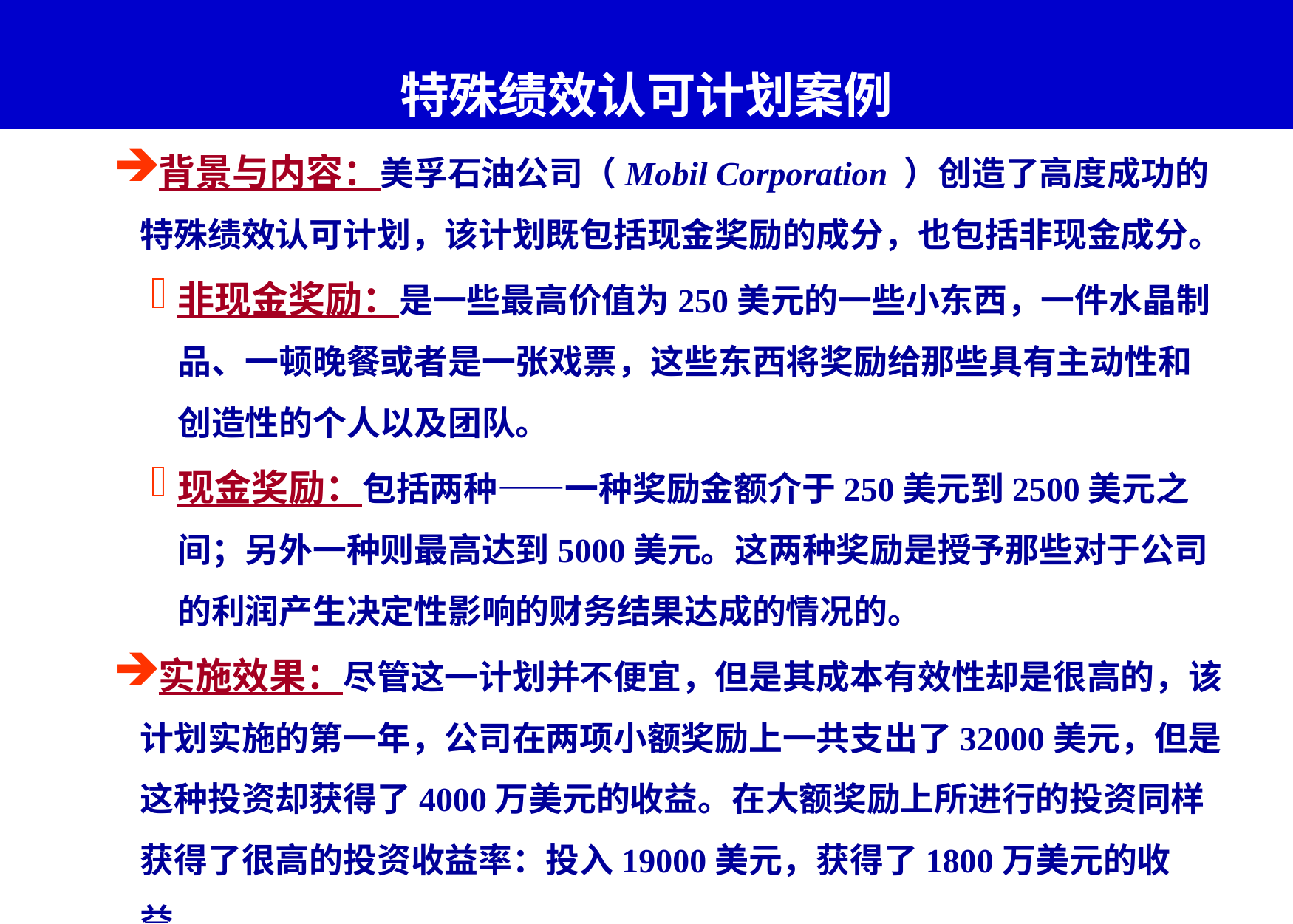

# 特殊绩效认可计划案例
背景与内容：美孚石油公司（Mobil Corporation ）创造了高度成功的特殊绩效认可计划，该计划既包括现金奖励的成分，也包括非现金成分。
非现金奖励：是一些最高价值为250美元的一些小东西，一件水晶制品、一顿晚餐或者是一张戏票，这些东西将奖励给那些具有主动性和创造性的个人以及团队。
现金奖励：包括两种——一种奖励金额介于250美元到2500美元之间；另外一种则最高达到5000美元。这两种奖励是授予那些对于公司的利润产生决定性影响的财务结果达成的情况的。
实施效果：尽管这一计划并不便宜，但是其成本有效性却是很高的，该计划实施的第一年，公司在两项小额奖励上一共支出了32000美元，但是这种投资却获得了4000万美元的收益。在大额奖励上所进行的投资同样获得了很高的投资收益率：投入19000美元，获得了1800万美元的收益。